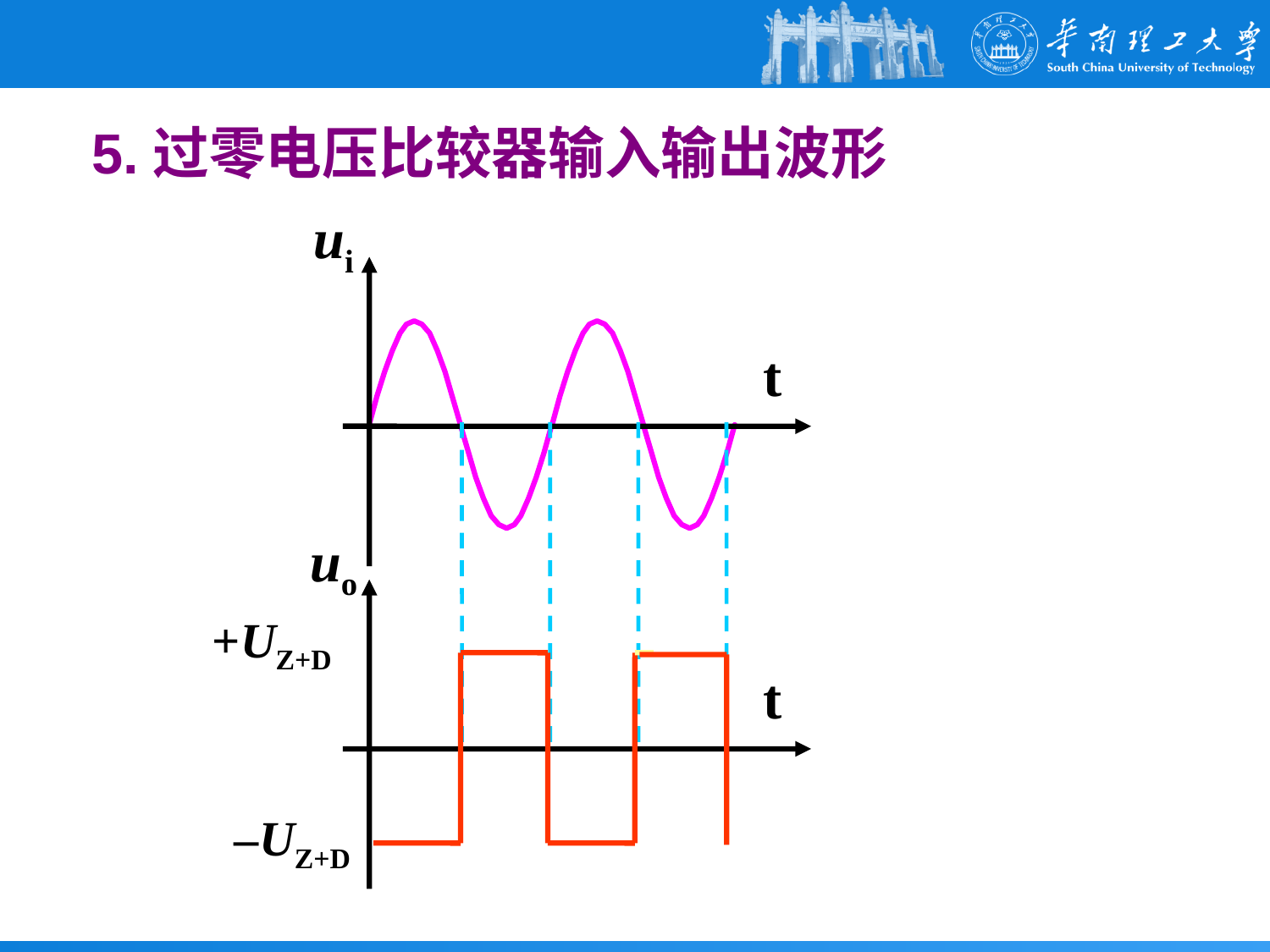

5.过零电压比较器输入输出波形
ui

t

uo

t

  +UZ+D
   –UZ+D